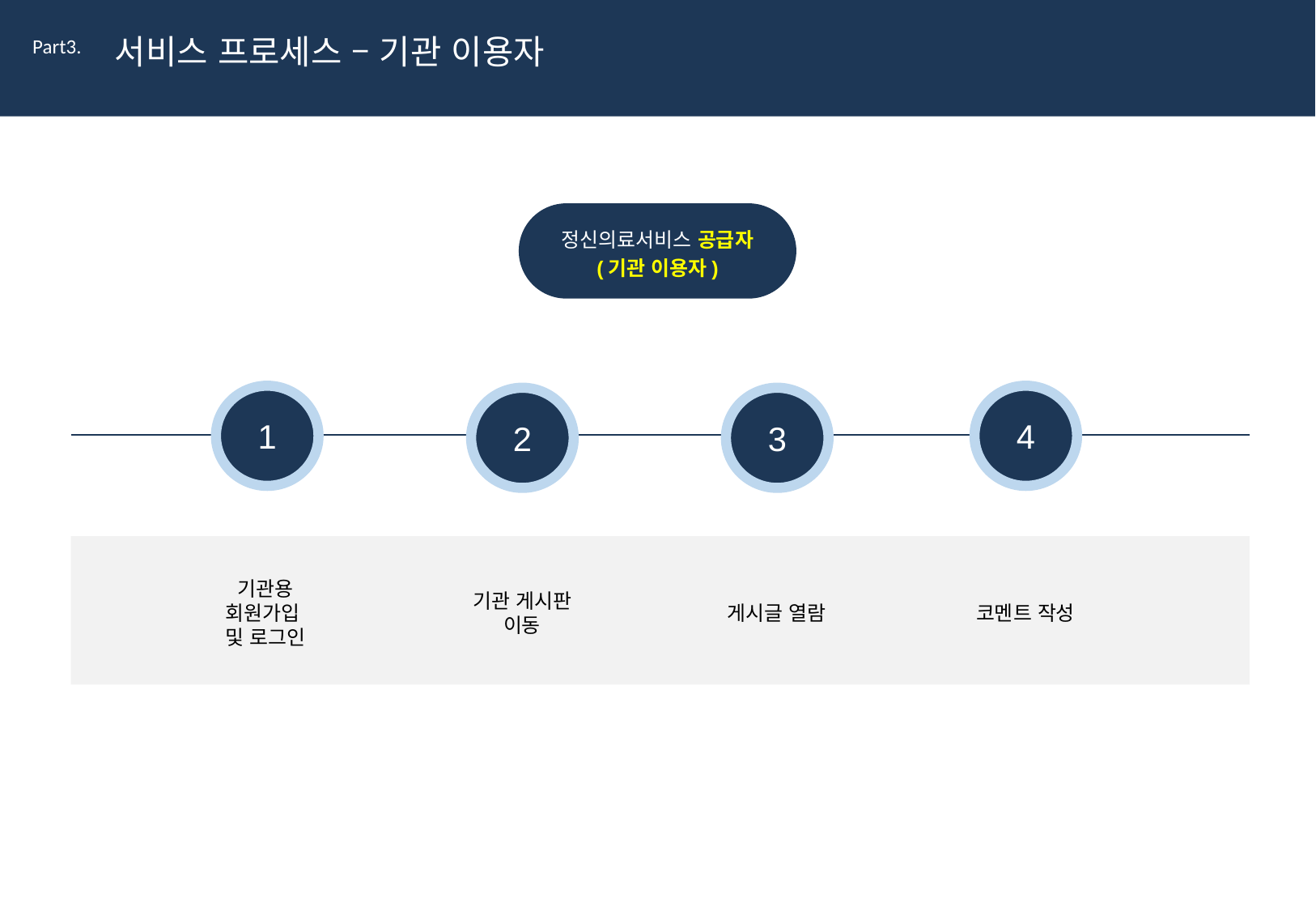

서비스 프로세스 – 기관 이용자
Part3.

정신의료서비스 공급자
(기관 이용자)
4
1
2
3

기관용
회원가입
및 로그인
기관 게시판
이동
게시글 열람
코멘트 작성